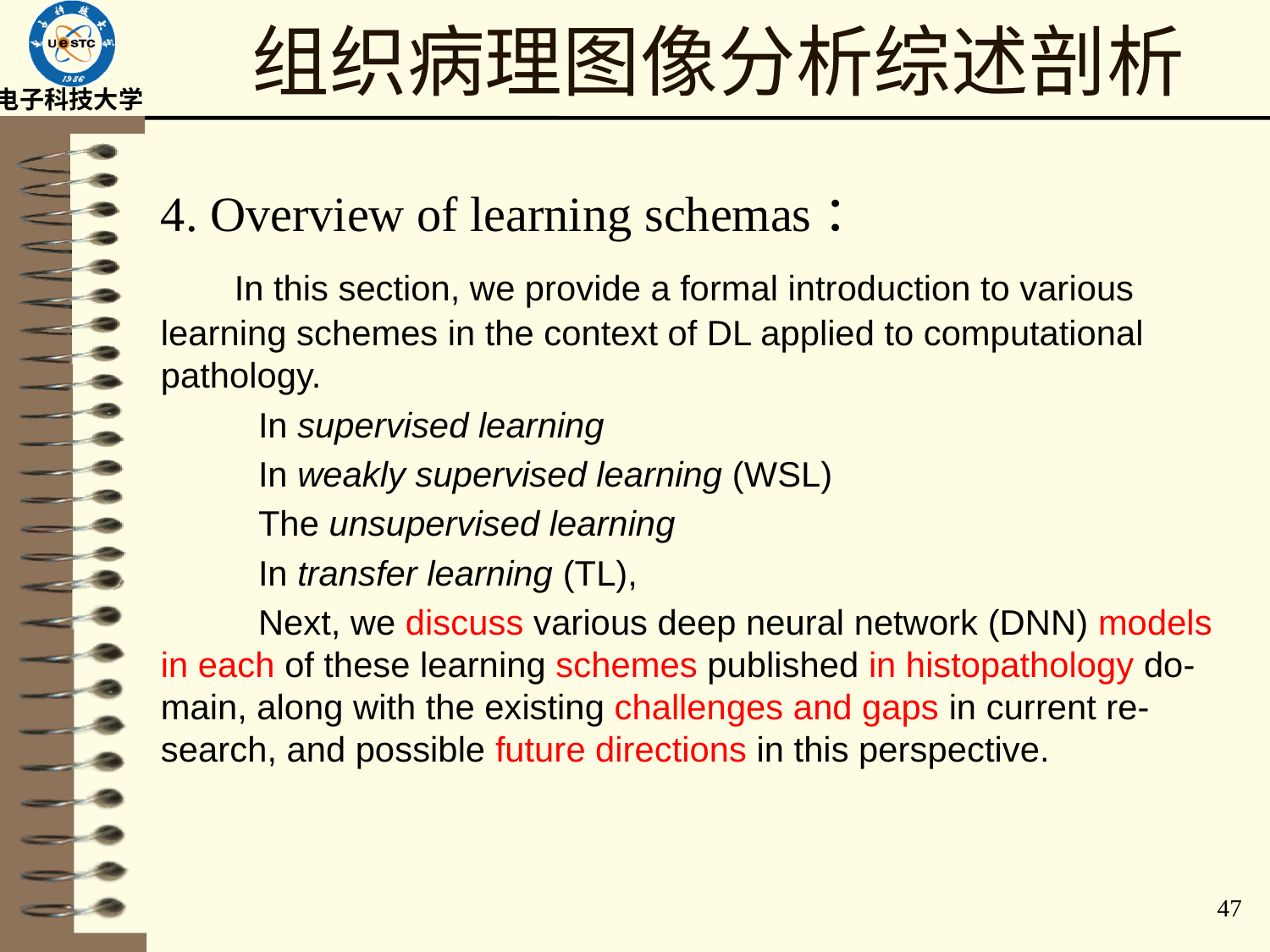

# 组织病理图像分析综述剖析
4. Overview of learning schemas：
      In this section, we provide a formal introduction to various learning schemes in the context of DL applied to computational pathology.
          In supervised learning
          In weakly supervised learning (WSL)
          The unsupervised learning
          In transfer learning (TL),
          Next, we discuss various deep neural network (DNN) models in each of these learning schemes published in histopathology do- main, along with the existing challenges and gaps in current re- search, and possible future directions in this perspective.

47